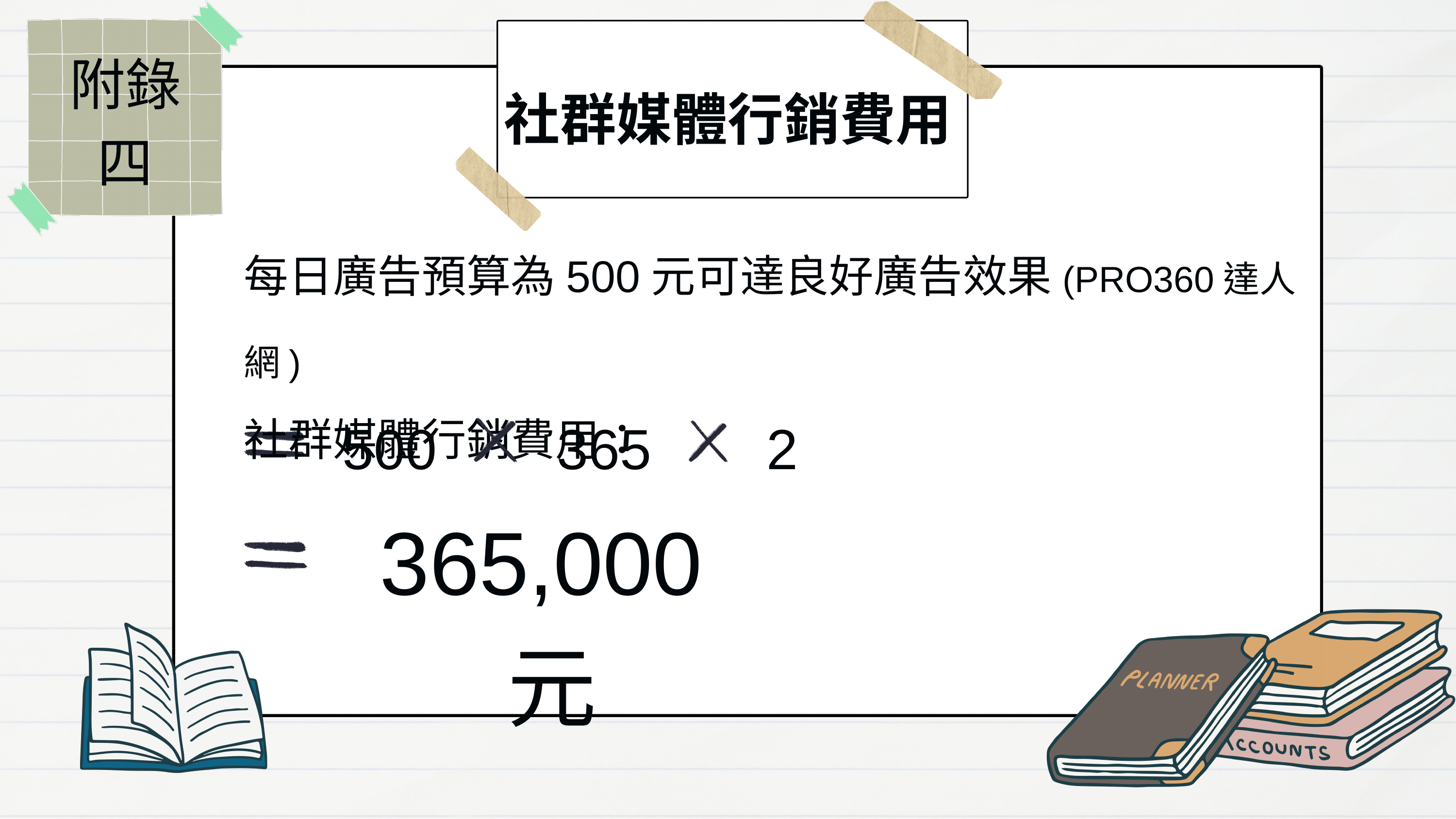

附錄四

社群媒體行銷費用
每日廣告預算為500元可達良好廣告效果(PRO360達人網)
社群媒體行銷費用：
500
365
2

365,000元